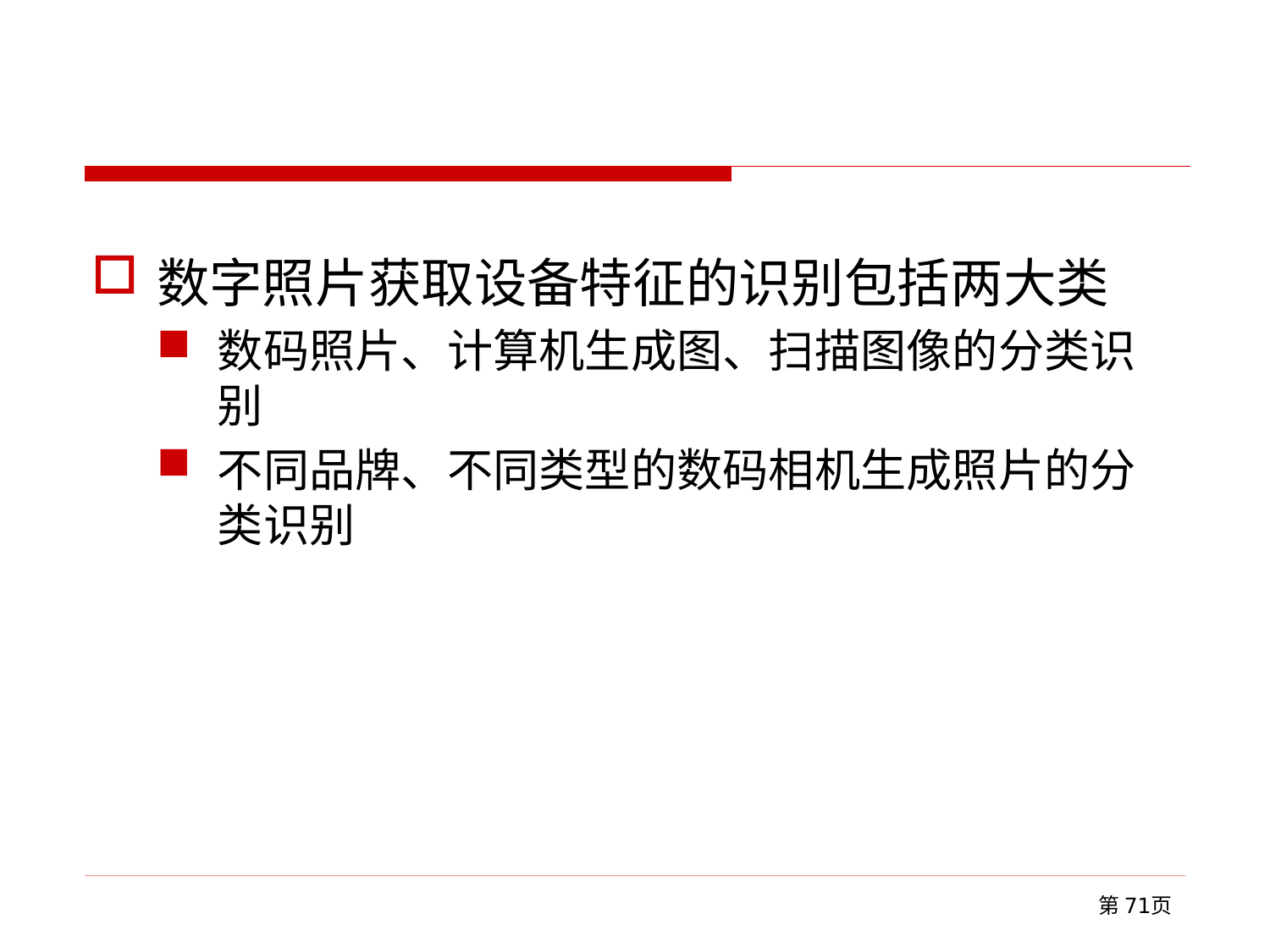

#
数字照片获取设备特征的识别包括两大类
数码照片、计算机生成图、扫描图像的分类识别
不同品牌、不同类型的数码相机生成照片的分类识别
71